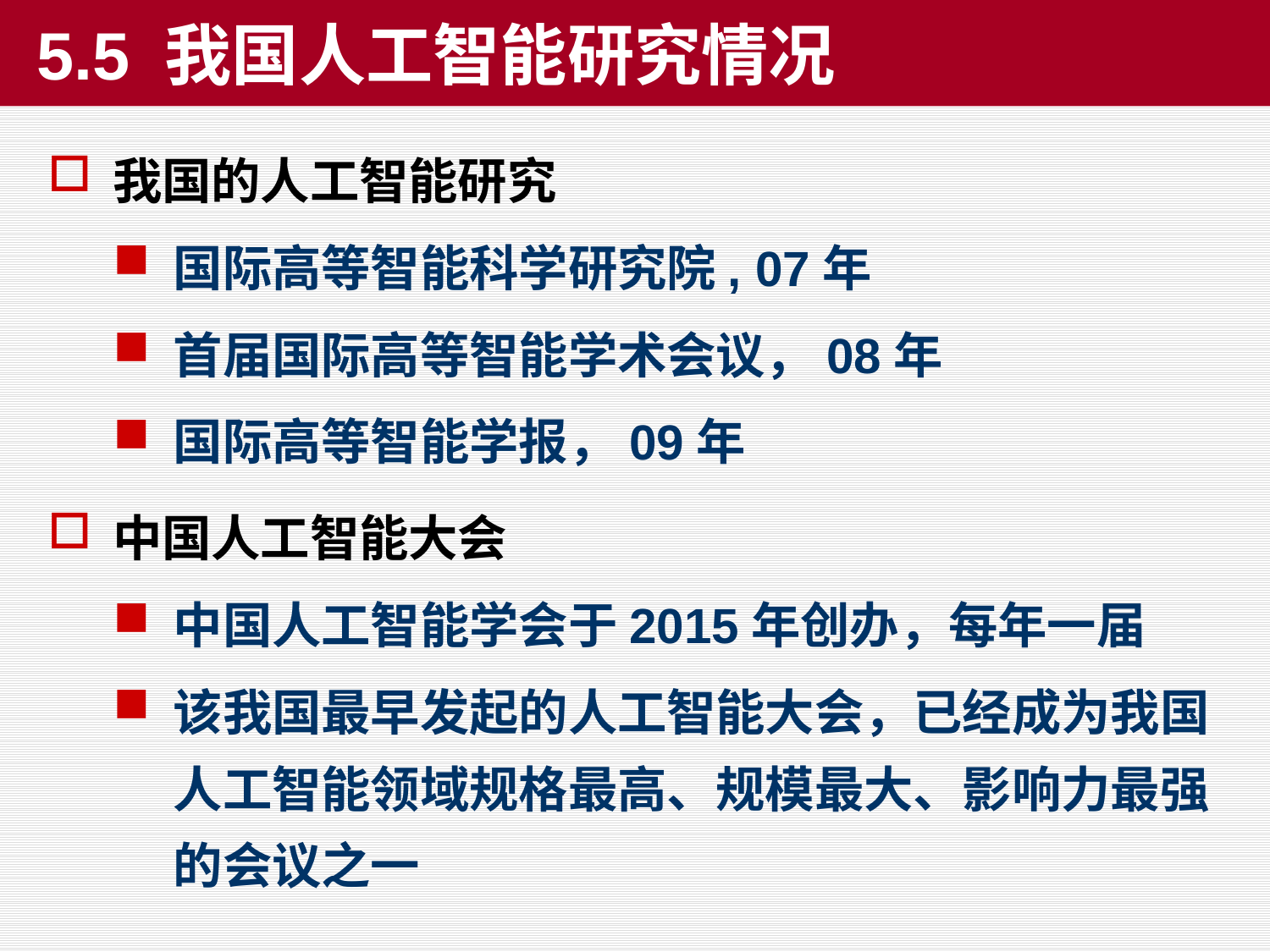

5.5 我国人工智能研究情况
我国的人工智能研究
国际高等智能科学研究院, 07年
首届国际高等智能学术会议，08年
国际高等智能学报，09年
中国人工智能大会
中国人工智能学会于2015年创办，每年一届
该我国最早发起的人工智能大会，已经成为我国人工智能领域规格最高、规模最大、影响力最强的会议之一